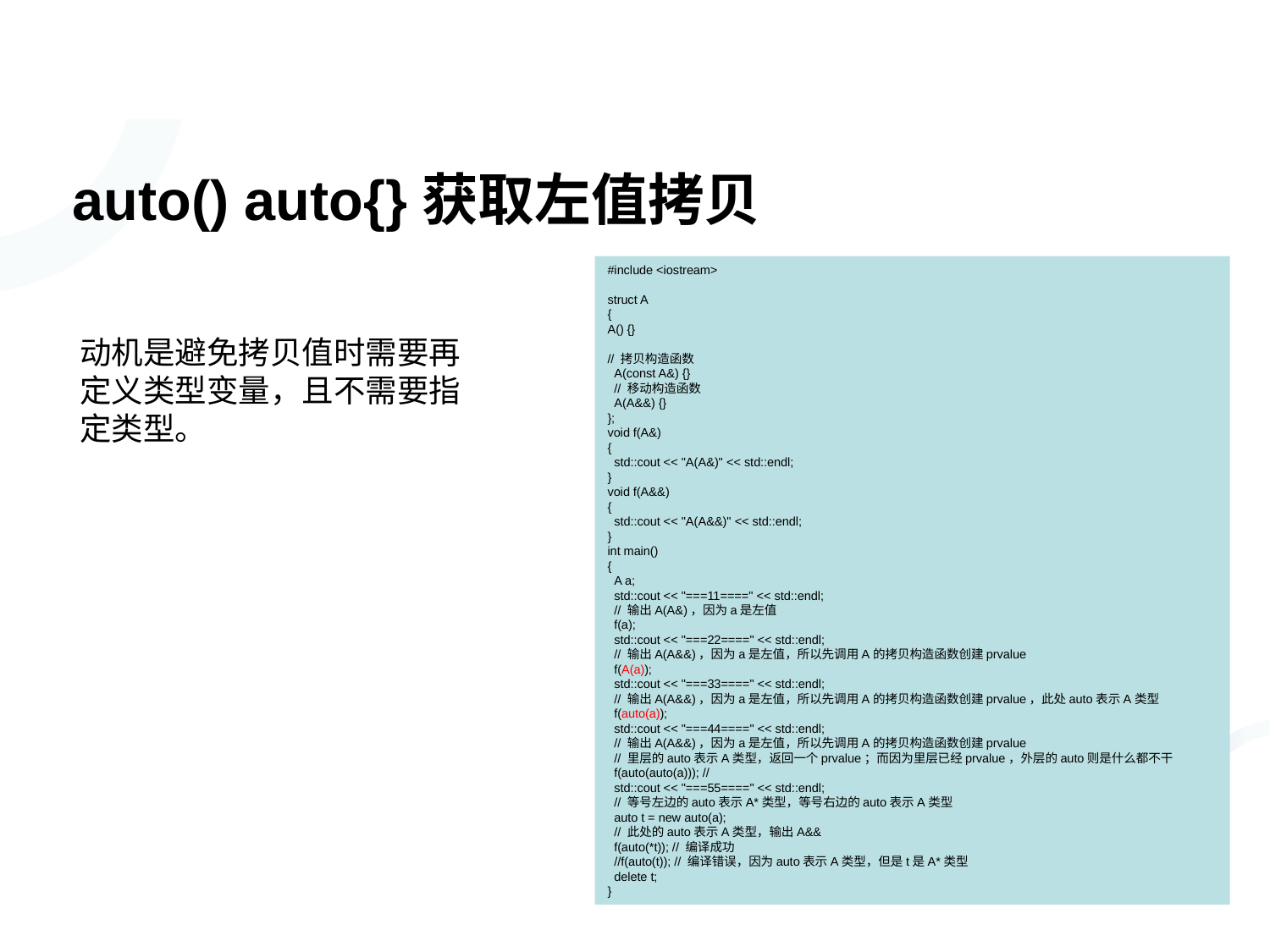

# auto() auto{}获取左值拷贝
#include <iostream>

struct A
{
A() {}

// 拷贝构造函数
  A(const A&) {}
  // 移动构造函数
  A(A&&) {}
};
void f(A&)
{
  std::cout << "A(A&)" << std::endl;
}
void f(A&&)
{
  std::cout << "A(A&&)" << std::endl;
}
int main()
{
  A a;
  std::cout << "===11====" << std::endl;
  // 输出A(A&)，因为a是左值
  f(a);
  std::cout << "===22====" << std::endl;
  // 输出A(A&&)，因为a是左值，所以先调用A的拷贝构造函数创建prvalue
  f(A(a));
  std::cout << "===33====" << std::endl;
  // 输出A(A&&)，因为a是左值，所以先调用A的拷贝构造函数创建prvalue，此处auto表示A类型
  f(auto(a));
  std::cout << "===44====" << std::endl;
  // 输出A(A&&)，因为a是左值，所以先调用A的拷贝构造函数创建prvalue
  // 里层的auto表示A类型，返回一个prvalue；而因为里层已经prvalue，外层的auto则是什么都不干
  f(auto(auto(a))); //
  std::cout << "===55====" << std::endl;
  // 等号左边的auto表示A*类型，等号右边的auto表示A类型
  auto t = new auto(a);
  // 此处的auto表示A类型，输出A&&
  f(auto(*t)); // 编译成功
  //f(auto(t)); // 编译错误，因为auto表示A类型，但是t是A*类型
  delete t;
}
动机是避免拷贝值时需要再定义类型变量，且不需要指定类型。